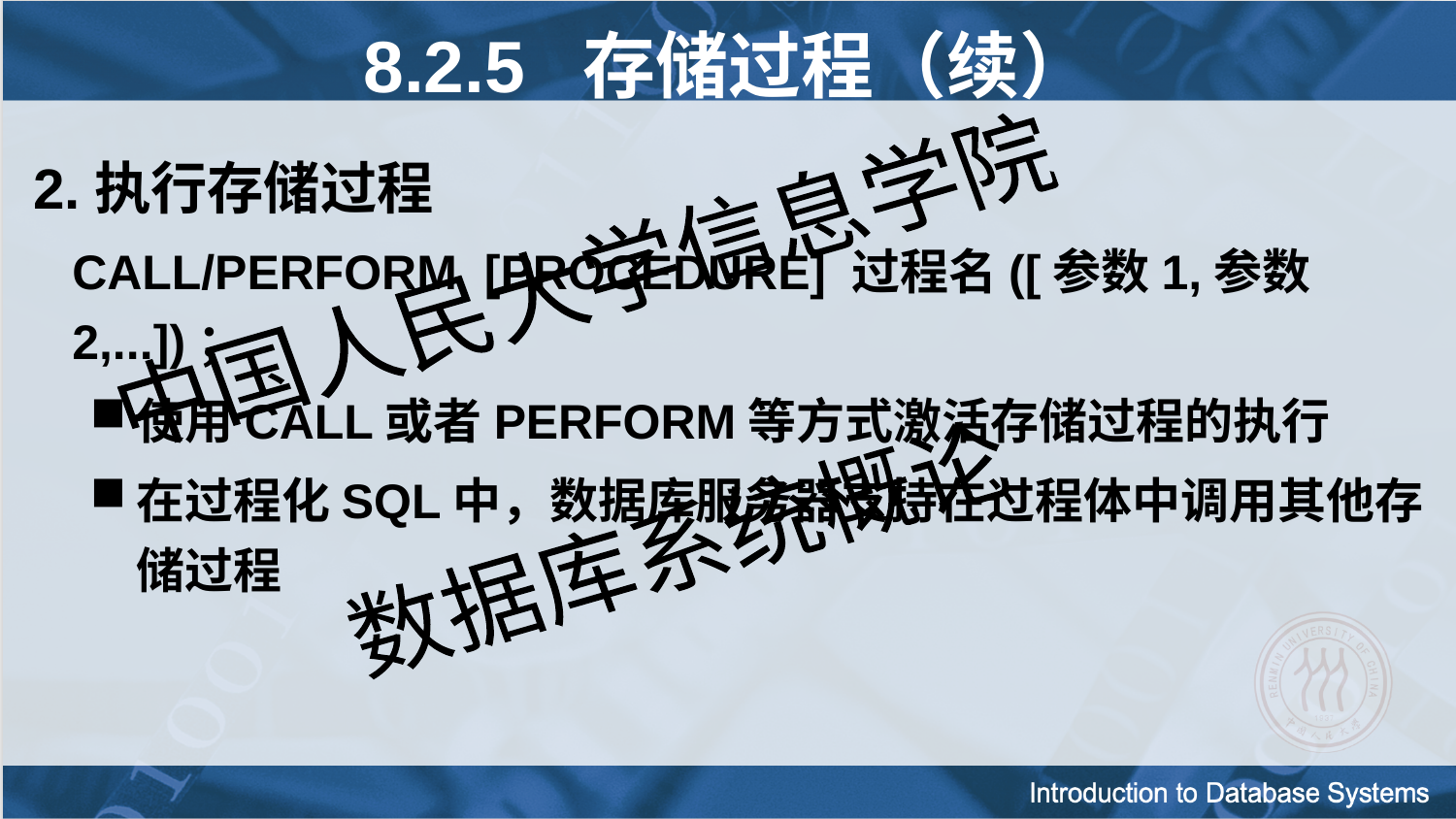

8.2.5  存储过程（续）
 2.执行存储过程
	CALL/PERFORM  [PROCEDURE] 过程名([参数1,参数2,...])；
使用CALL或者PERFORM等方式激活存储过程的执行
在过程化SQL中，数据库服务器支持在过程体中调用其他存储过程